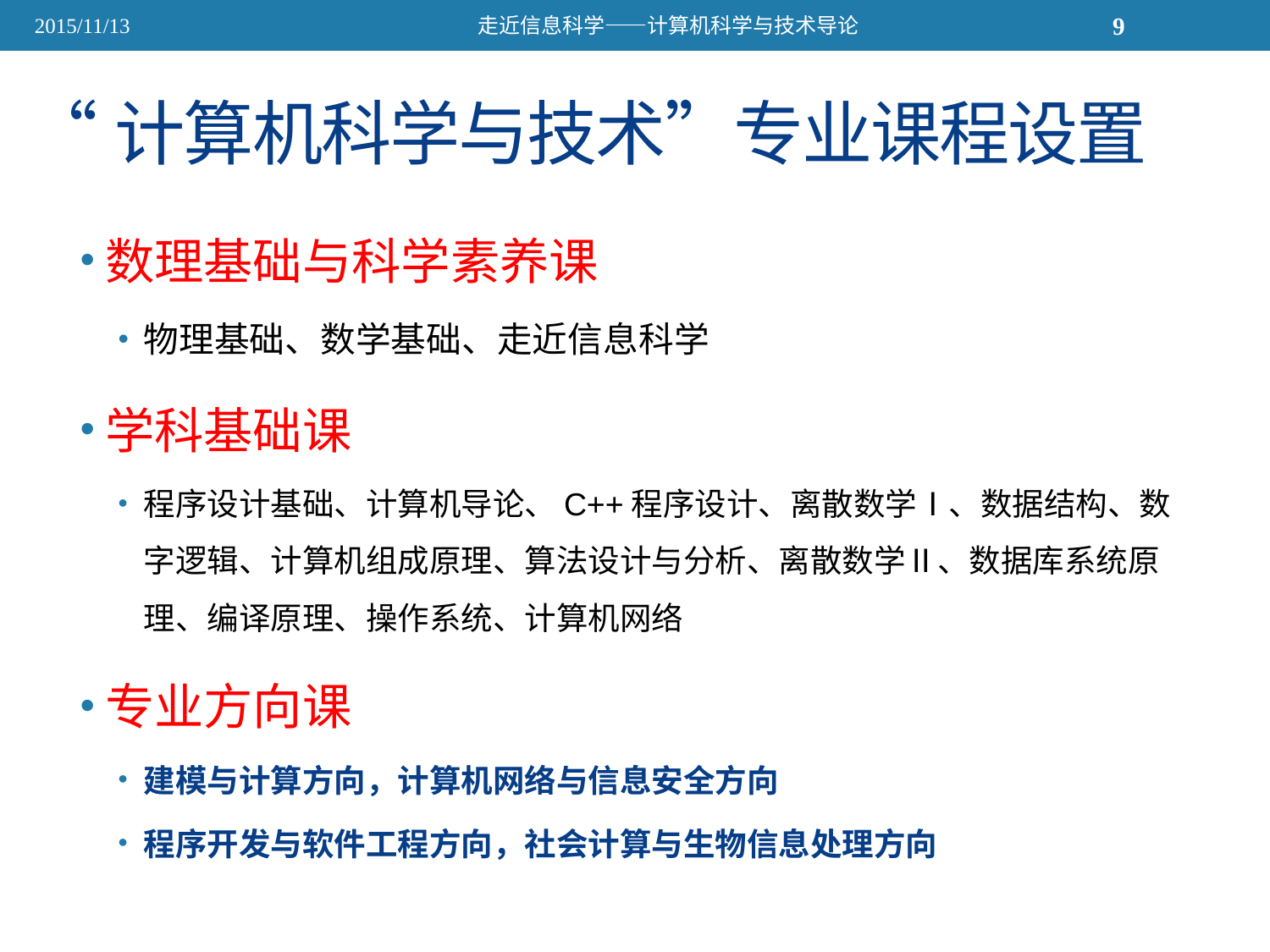

2015/11/13
走近信息科学——计算机科学与技术导论
9
# “计算机科学与技术”专业课程设置
数理基础与科学素养课
物理基础、数学基础、走近信息科学
学科基础课
程序设计基础、计算机导论、C++程序设计、离散数学Ⅰ、数据结构、数字逻辑、计算机组成原理、算法设计与分析、离散数学Ⅱ、数据库系统原理、编译原理、操作系统、计算机网络
专业方向课
建模与计算方向，计算机网络与信息安全方向
程序开发与软件工程方向，社会计算与生物信息处理方向